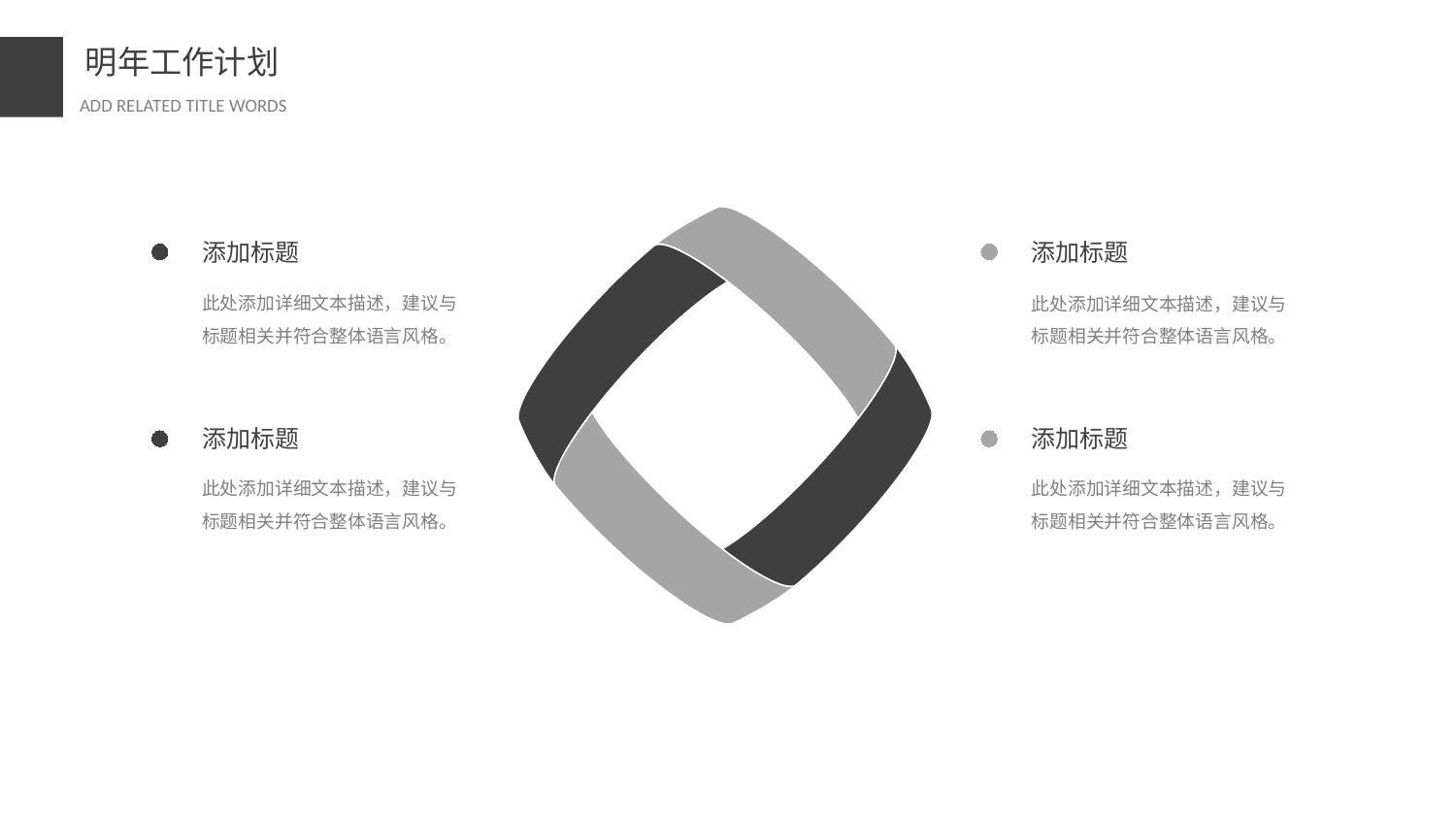

添加标题
此处添加详细文本描述，建议与标题相关并符合整体语言风格。
添加标题
此处添加详细文本描述，建议与标题相关并符合整体语言风格。

添加标题
此处添加详细文本描述，建议与标题相关并符合整体语言风格。
添加标题
此处添加详细文本描述，建议与标题相关并符合整体语言风格。